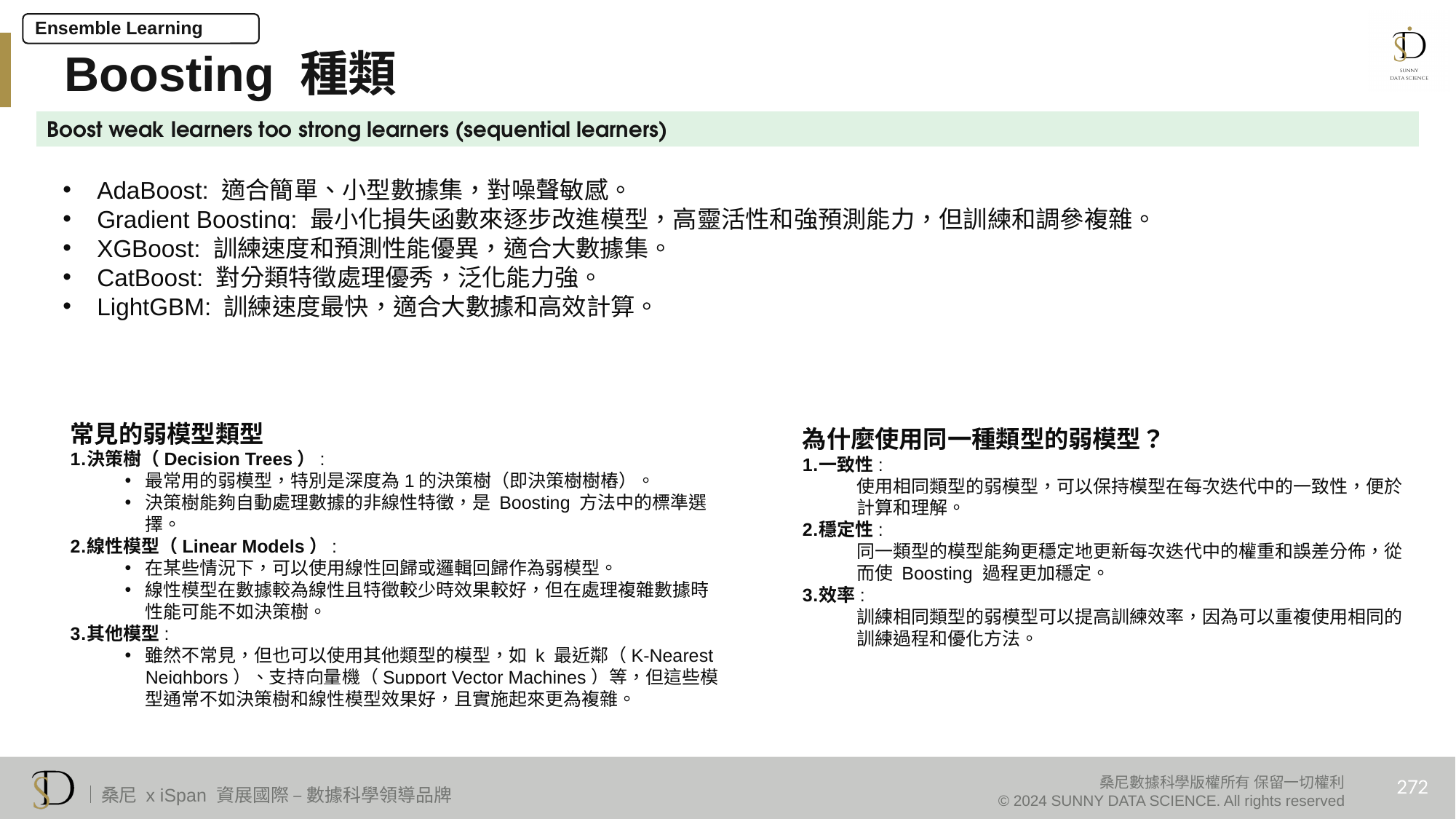

Ensemble Learning
Boosting 種類
Boost weak learners too strong learners (sequential learners)
AdaBoost: 適合簡單、小型數據集，對噪聲敏感。
Gradient Boosting: 最小化損失函數來逐步改進模型，高靈活性和強預測能力，但訓練和調參複雜。
XGBoost: 訓練速度和預測性能優異，適合大數據集。
CatBoost: 對分類特徵處理優秀，泛化能力強。
LightGBM: 訓練速度最快，適合大數據和高效計算。
常見的弱模型類型
決策樹（Decision Trees）:
最常用的弱模型，特別是深度為1的決策樹（即決策樹樹樁）。
決策樹能夠自動處理數據的非線性特徵，是 Boosting 方法中的標準選擇。
線性模型（Linear Models）:
在某些情況下，可以使用線性回歸或邏輯回歸作為弱模型。
線性模型在數據較為線性且特徵較少時效果較好，但在處理複雜數據時性能可能不如決策樹。
其他模型:
雖然不常見，但也可以使用其他類型的模型，如 k 最近鄰（K-Nearest Neighbors）、支持向量機（Support Vector Machines）等，但這些模型通常不如決策樹和線性模型效果好，且實施起來更為複雜。
為什麼使用同一種類型的弱模型？
一致性:
使用相同類型的弱模型，可以保持模型在每次迭代中的一致性，便於計算和理解。
穩定性:
同一類型的模型能夠更穩定地更新每次迭代中的權重和誤差分佈，從而使 Boosting 過程更加穩定。
效率:
訓練相同類型的弱模型可以提高訓練效率，因為可以重複使用相同的訓練過程和優化方法。